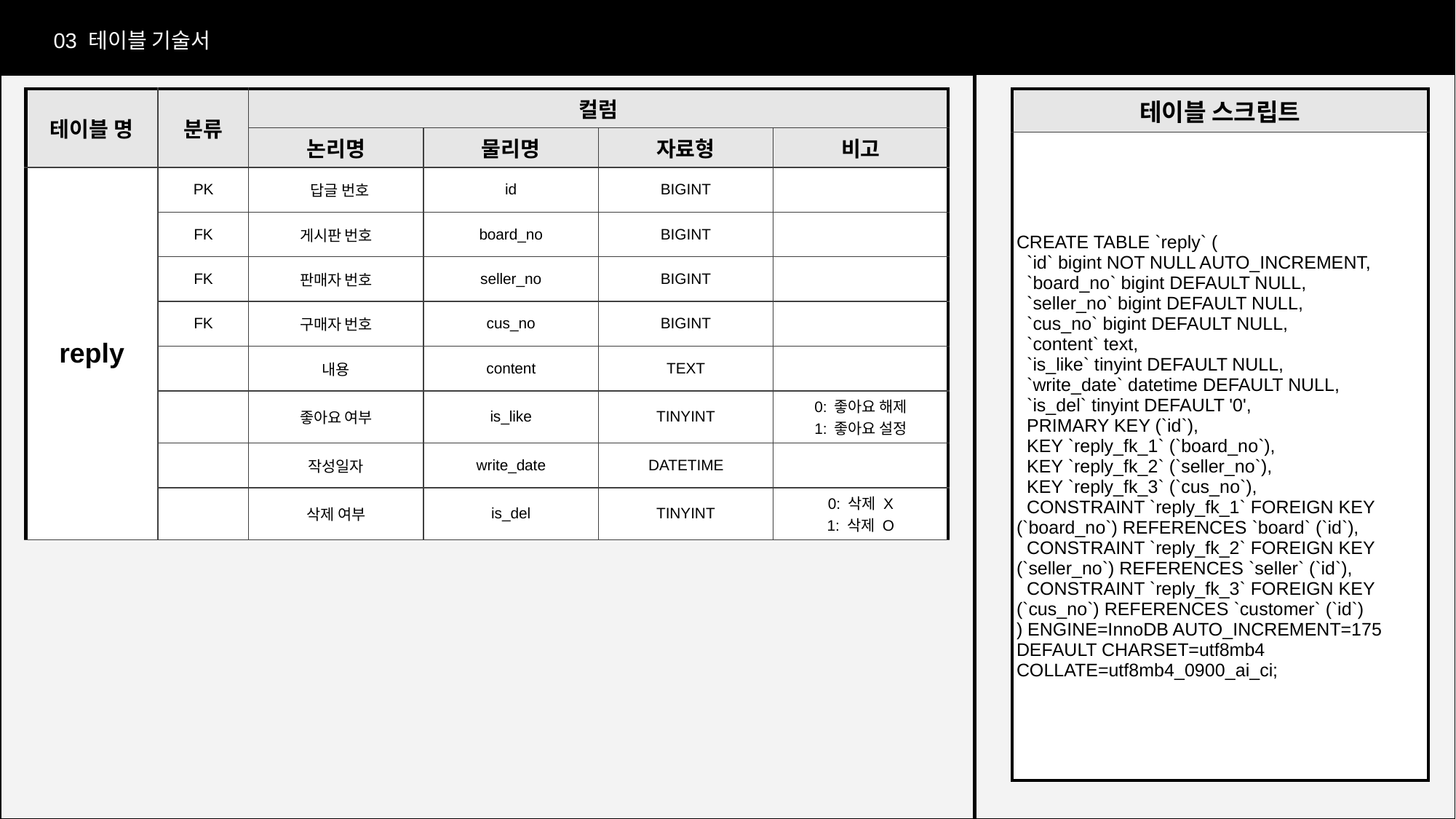

nickname
03 테이블 기술서

테이블 기술서
| 테이블 명 | 분류 | 컬럼 |  |  |  |
| --- | --- | --- | --- | --- | --- |
|  |  | 논리명 | 물리명 | 자료형 | 비고 |
| reply | PK | 답글 번호 | id | BIGINT |  |
|  | FK | 게시판 번호 | board\_no | BIGINT |  |
|  | FK | 판매자 번호 | seller\_no | BIGINT |  |
|  | FK | 구매자 번호 | cus\_no | BIGINT |  |
|  |  | 내용 | content | TEXT |  |
|  |  | 좋아요 여부 | is\_like | TINYINT | 0: 좋아요 해제 1: 좋아요 설정 |
|  |  | 작성일자 | write\_date | DATETIME |  |
|  |  | 삭제 여부 | is\_del | TINYINT | 0: 삭제 X 1: 삭제 O |
| 테이블 스크립트 |
| --- |
| CREATE TABLE `reply` ( `id` bigint NOT NULL AUTO\_INCREMENT, `board\_no` bigint DEFAULT NULL, `seller\_no` bigint DEFAULT NULL, `cus\_no` bigint DEFAULT NULL, `content` text, `is\_like` tinyint DEFAULT NULL, `write\_date` datetime DEFAULT NULL, `is\_del` tinyint DEFAULT '0', PRIMARY KEY (`id`), KEY `reply\_fk\_1` (`board\_no`), KEY `reply\_fk\_2` (`seller\_no`), KEY `reply\_fk\_3` (`cus\_no`), CONSTRAINT `reply\_fk\_1` FOREIGN KEY (`board\_no`) REFERENCES `board` (`id`), CONSTRAINT `reply\_fk\_2` FOREIGN KEY (`seller\_no`) REFERENCES `seller` (`id`), CONSTRAINT `reply\_fk\_3` FOREIGN KEY (`cus\_no`) REFERENCES `customer` (`id`) ) ENGINE=InnoDB AUTO\_INCREMENT=175 DEFAULT CHARSET=utf8mb4 COLLATE=utf8mb4\_0900\_ai\_ci; |